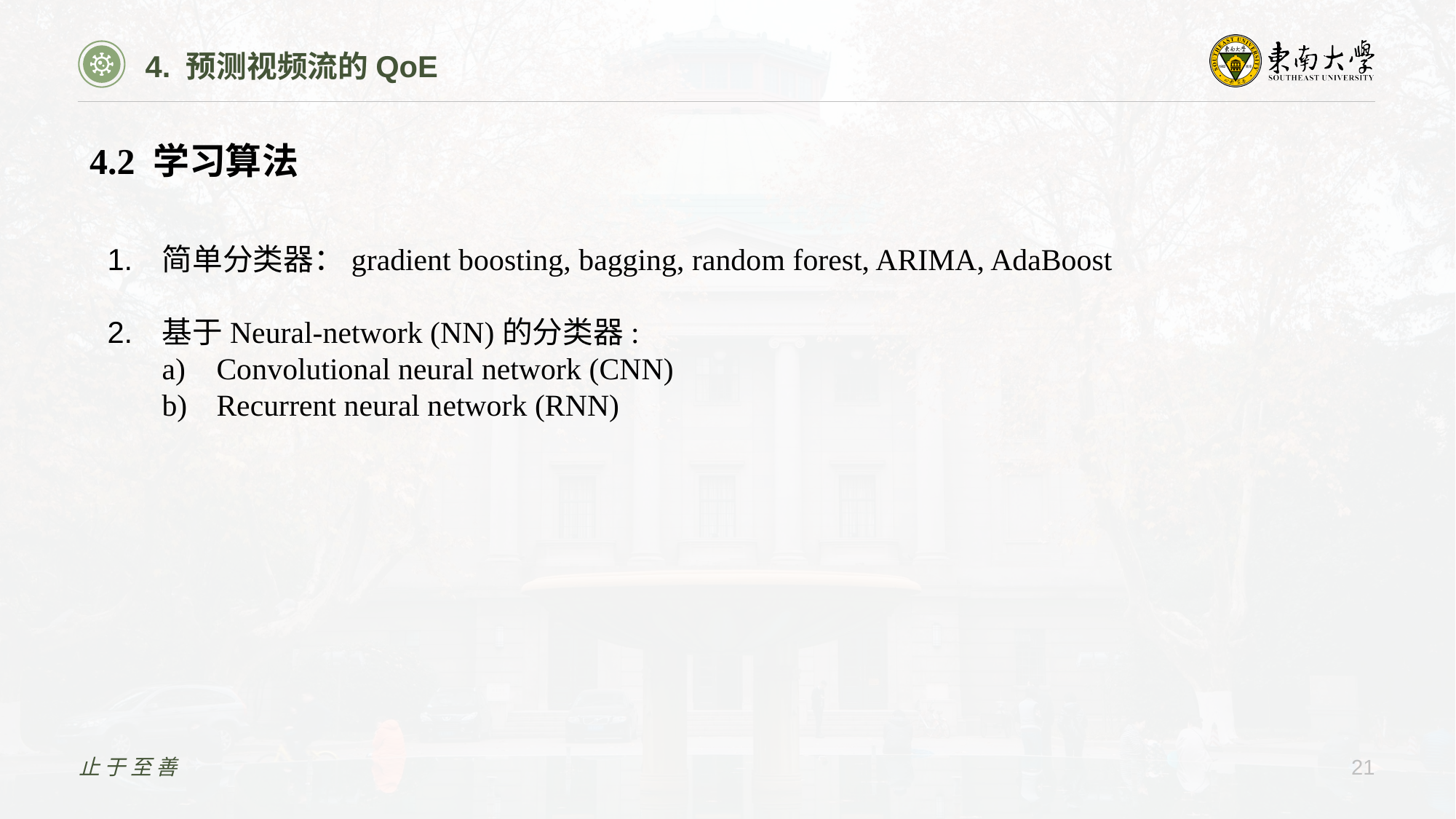

4. 预测视频流的QoE
4.2 学习算法
简单分类器：gradient boosting, bagging, random forest, ARIMA, AdaBoost

基于Neural-network (NN)的分类器:
Convolutional neural network (CNN)
Recurrent neural network (RNN)
止于至善
21